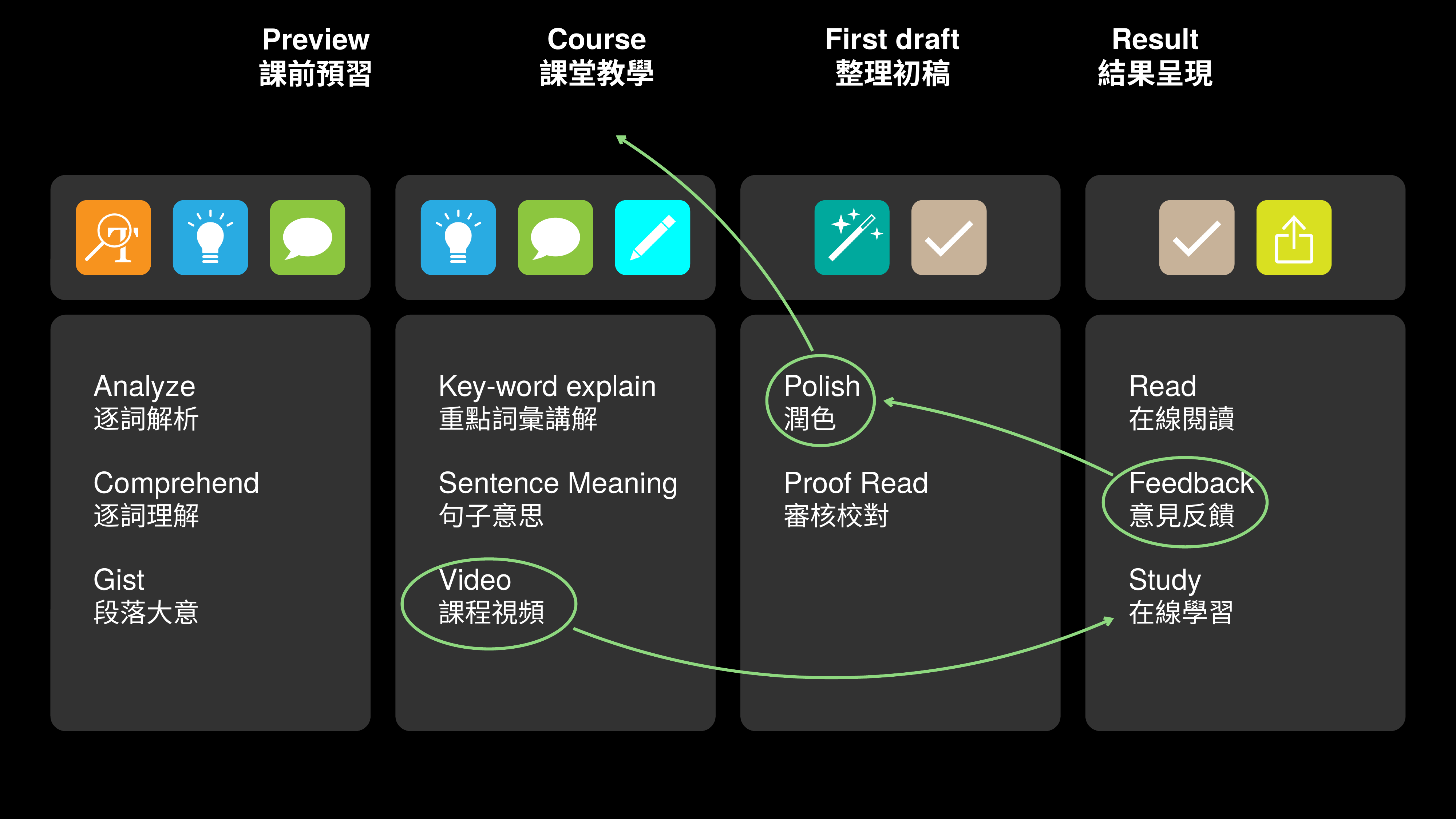

Course
課堂教學
First draft
整理初稿
Result
結果呈現
Preview
課前預習

Analyze
逐詞解析
Comprehend
逐詞理解
Gist
段落大意

Key-word explain
重點詞彙講解
Sentence Meaning
句子意思
Video
課程視頻

Polish
潤色
Proof Read
審核校對

Read
在線閱讀
Feedback
意見反饋
Study
在線學習